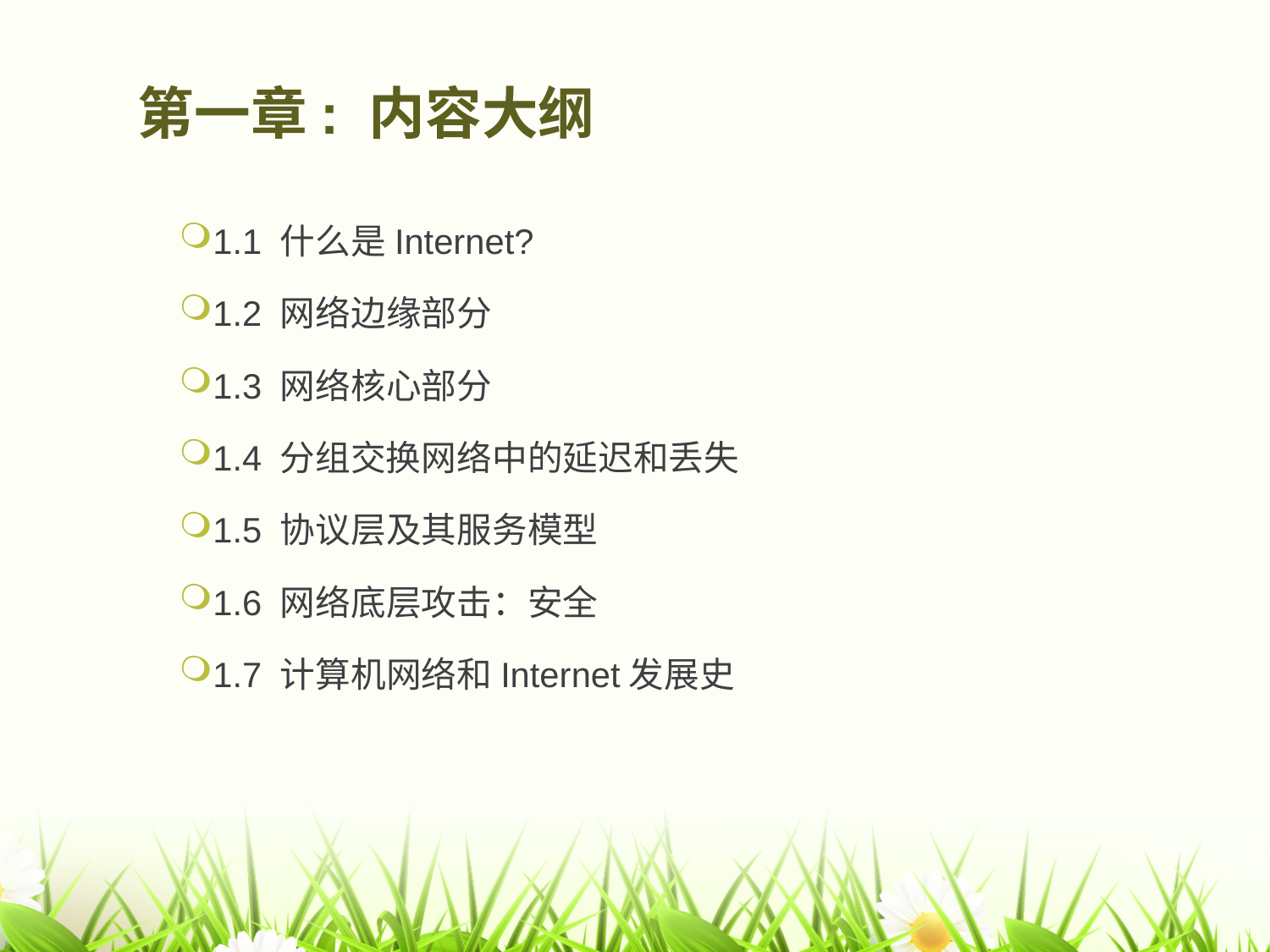

# 第一章: 内容大纲
1.1 什么是Internet?
1.2 网络边缘部分
1.3 网络核心部分
1.4 分组交换网络中的延迟和丢失
1.5 协议层及其服务模型
1.6 网络底层攻击：安全
1.7 计算机网络和Internet发展史